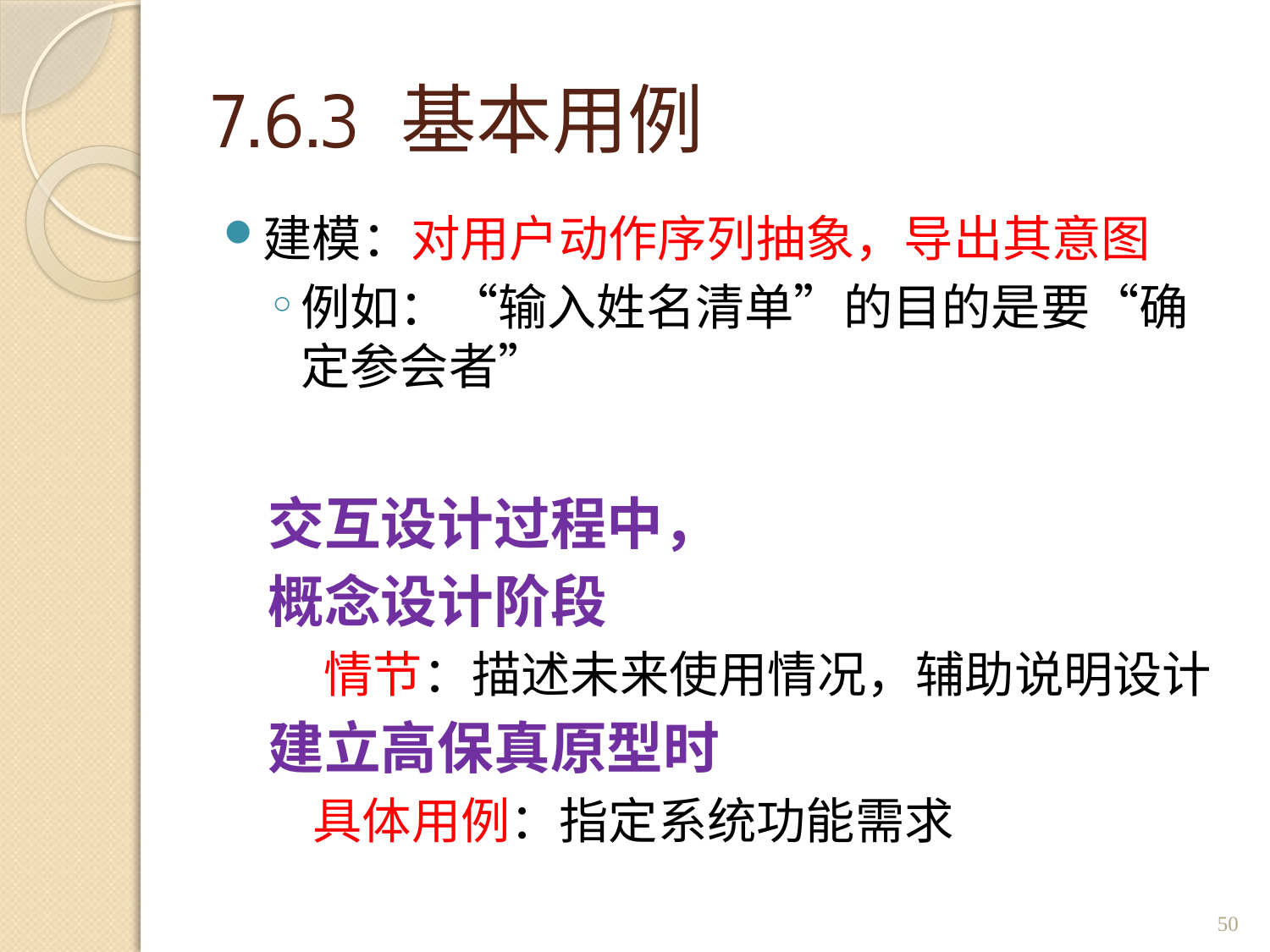

# 7.6.3 基本用例
建模：对用户动作序列抽象，导出其意图
例如：“输入姓名清单”的目的是要“确定参会者”

交互设计过程中，
概念设计阶段
    情节：描述未来使用情况，辅助说明设计
建立高保真原型时
   具体用例：指定系统功能需求

50